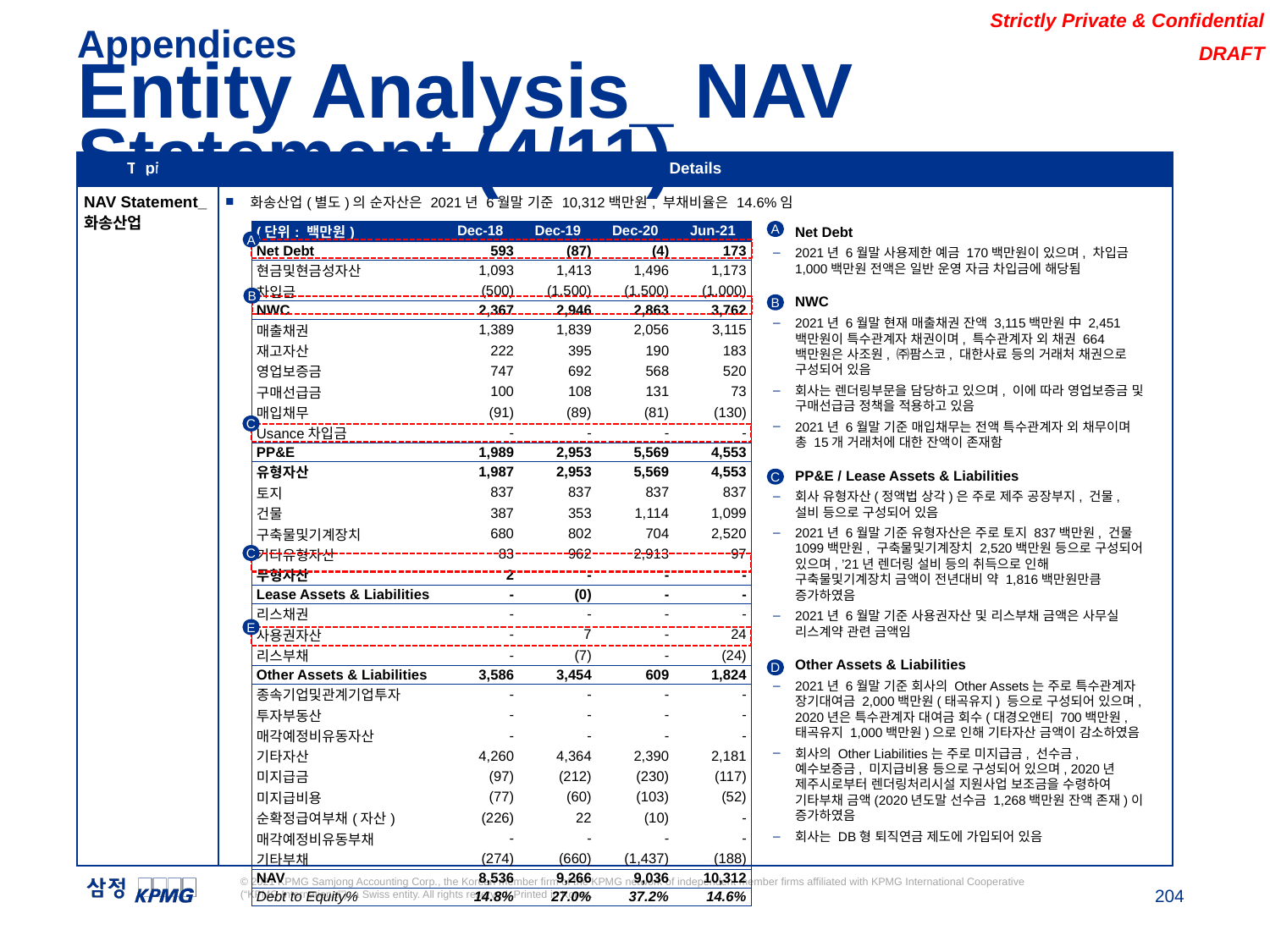

Appendices
Entity Analysis_ NAV Statement (4/11)
| Topic | Details |
| --- | --- |
| NAV Statement\_ 화송산업 | 화송산업(별도)의 순자산은 2021년 6월말 기준 10,312백만원, 부채비율은 14.6%임 |
Net Debt
2021년 6월말 사용제한 예금 170백만원이 있으며, 차입금 1,000백만원 전액은 일반 운영 자금 차입금에 해당됨

NWC
2021년 6월말 현재 매출채권 잔액 3,115백만원 中 2,451백만원이 특수관계자 채권이며, 특수관계자 외 채권 664백만원은 사조원, ㈜팜스코, 대한사료 등의 거래처 채권으로 구성되어 있음
회사는 렌더링부문을 담당하고 있으며, 이에 따라 영업보증금 및 구매선급금 정책을 적용하고 있음
2021년 6월말 기준 매입채무는 전액 특수관계자 외 채무이며 총 15개 거래처에 대한 잔액이 존재함

PP&E / Lease Assets & Liabilities
회사 유형자산(정액법 상각)은 주로 제주 공장부지, 건물, 설비 등으로 구성되어 있음
2021년 6월말 기준 유형자산은 주로 토지 837백만원, 건물 1099백만원, 구축물및기계장치 2,520백만원 등으로 구성되어 있으며, ’21년 렌더링 설비 등의 취득으로 인해 구축물및기계장치 금액이 전년대비 약 1,816백만원만큼 증가하였음
2021년 6월말 기준 사용권자산 및 리스부채 금액은 사무실 리스계약 관련 금액임

Other Assets & Liabilities
2021년 6월말 기준 회사의 Other Assets는 주로 특수관계자 장기대여금 2,000백만원(태곡유지) 등으로 구성되어 있으며, 2020년은 특수관계자 대여금 회수(대경오앤티 700백만원, 태곡유지 1,000백만원)으로 인해 기타자산 금액이 감소하였음
회사의 Other Liabilities는 주로 미지급금, 선수금, 예수보증금, 미지급비용 등으로 구성되어 있으며, 2020년 제주시로부터 렌더링처리시설 지원사업 보조금을 수령하여 기타부채 금액(2020년도말 선수금 1,268백만원 잔액 존재)이 증가하였음
회사는 DB형 퇴직연금 제도에 가입되어 있음

| (단위: 백만원) | Dec-18 | Dec-19 | Dec-20 | Jun-21 |
| --- | --- | --- | --- | --- |
| Net Debt | 593 | (87) | (4) | 173 |
| 현금및현금성자산 | 1,093 | 1,413 | 1,496 | 1,173 |
| 차입금 | (500) | (1,500) | (1,500) | (1,000) |
| NWC | 2,367 | 2,946 | 2,863 | 3,762 |
| 매출채권 | 1,389 | 1,839 | 2,056 | 3,115 |
| 재고자산 | 222 | 395 | 190 | 183 |
| 영업보증금 | 747 | 692 | 568 | 520 |
| 구매선급금 | 100 | 108 | 131 | 73 |
| 매입채무 | (91) | (89) | (81) | (130) |
| Usance차입금 | - | - | - | - |
| PP&E | 1,989 | 2,953 | 5,569 | 4,553 |
| 유형자산 | 1,987 | 2,953 | 5,569 | 4,553 |
| 토지 | 837 | 837 | 837 | 837 |
| 건물 | 387 | 353 | 1,114 | 1,099 |
| 구축물및기계장치 | 680 | 802 | 704 | 2,520 |
| 기타유형자산 | 83 | 962 | 2,913 | 97 |
| 무형자산 | 2 | - | - | - |
| Lease Assets & Liabilities | - | (0) | - | - |
| 리스채권 | - | - | - | - |
| 사용권자산 | - | 7 | - | 24 |
| 리스부채 | - | (7) | - | (24) |
| Other Assets & Liabilities | 3,586 | 3,454 | 609 | 1,824 |
| 종속기업및관계기업투자 | - | - | - | - |
| 투자부동산 | - | - | - | - |
| 매각예정비유동자산 | - | - | - | - |
| 기타자산 | 4,260 | 4,364 | 2,390 | 2,181 |
| 미지급금 | (97) | (212) | (230) | (117) |
| 미지급비용 | (77) | (60) | (103) | (52) |
| 순확정급여부채(자산) | (226) | 22 | (10) | - |
| 매각예정비유동부채 | - | - | - | - |
| 기타부채 | (274) | (660) | (1,437) | (188) |
| NAV | 8,536 | 9,266 | 9,036 | 10,312 |
| Debt to Equity% | 14.8% | 27.0% | 37.2% | 14.6% |
A
A

B
B

C

C
C

E

D